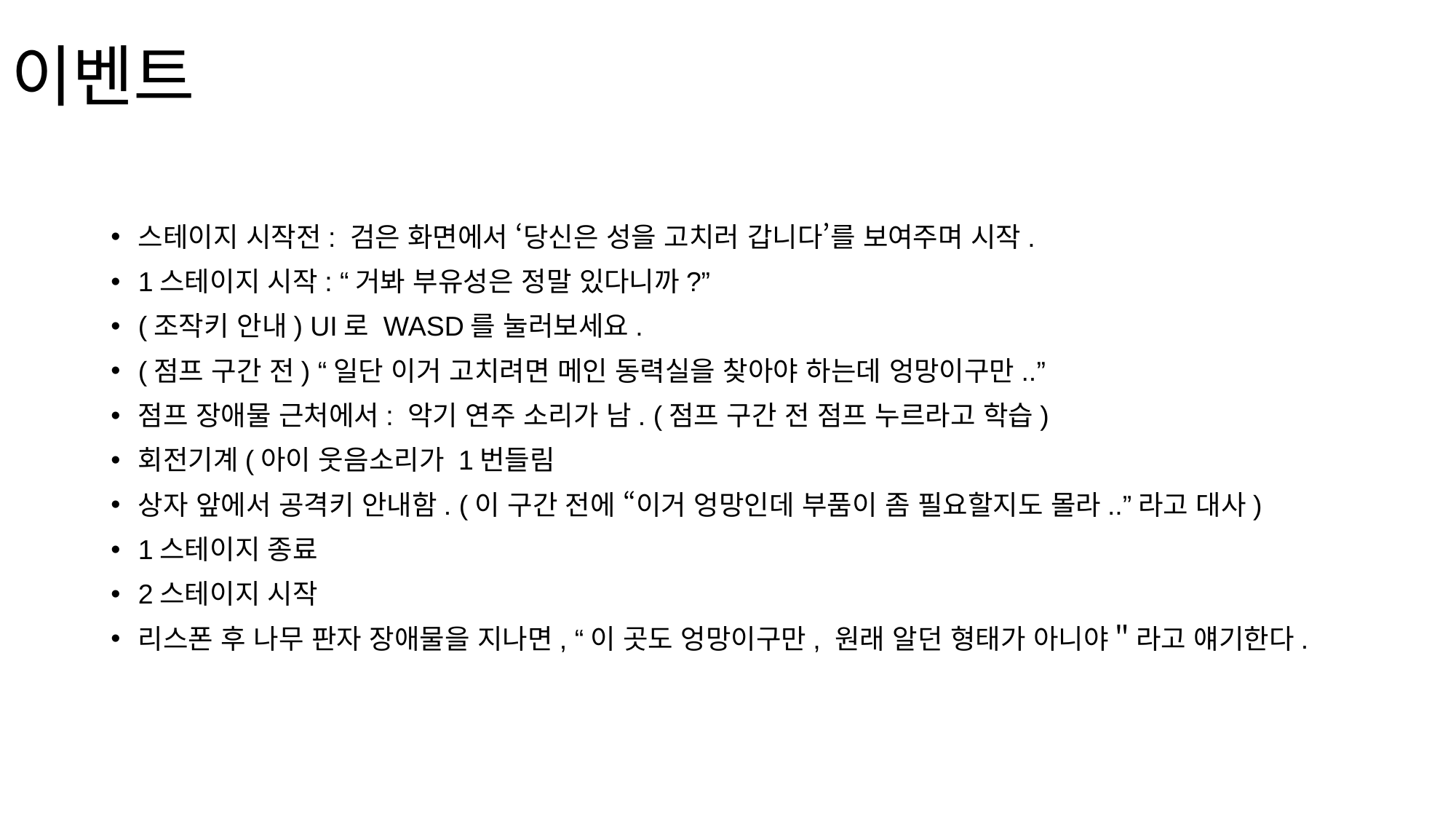

# 이벤트
스테이지 시작전: 검은 화면에서 ‘당신은 성을 고치러 갑니다’를 보여주며 시작.
1스테이지 시작: “거봐 부유성은 정말 있다니까?”
(조작키 안내) UI로 WASD를 눌러보세요.
(점프 구간 전) “일단 이거 고치려면 메인 동력실을 찾아야 하는데 엉망이구만..”
점프 장애물 근처에서: 악기 연주 소리가 남. (점프 구간 전 점프 누르라고 학습)
회전기계(아이 웃음소리가 1번들림
상자 앞에서 공격키 안내함. (이 구간 전에 “이거 엉망인데 부품이 좀 필요할지도 몰라..”라고 대사)
1스테이지 종료
2스테이지 시작
리스폰 후 나무 판자 장애물을 지나면, “이 곳도 엉망이구만, 원래 알던 형태가 아니야＂라고 얘기한다.